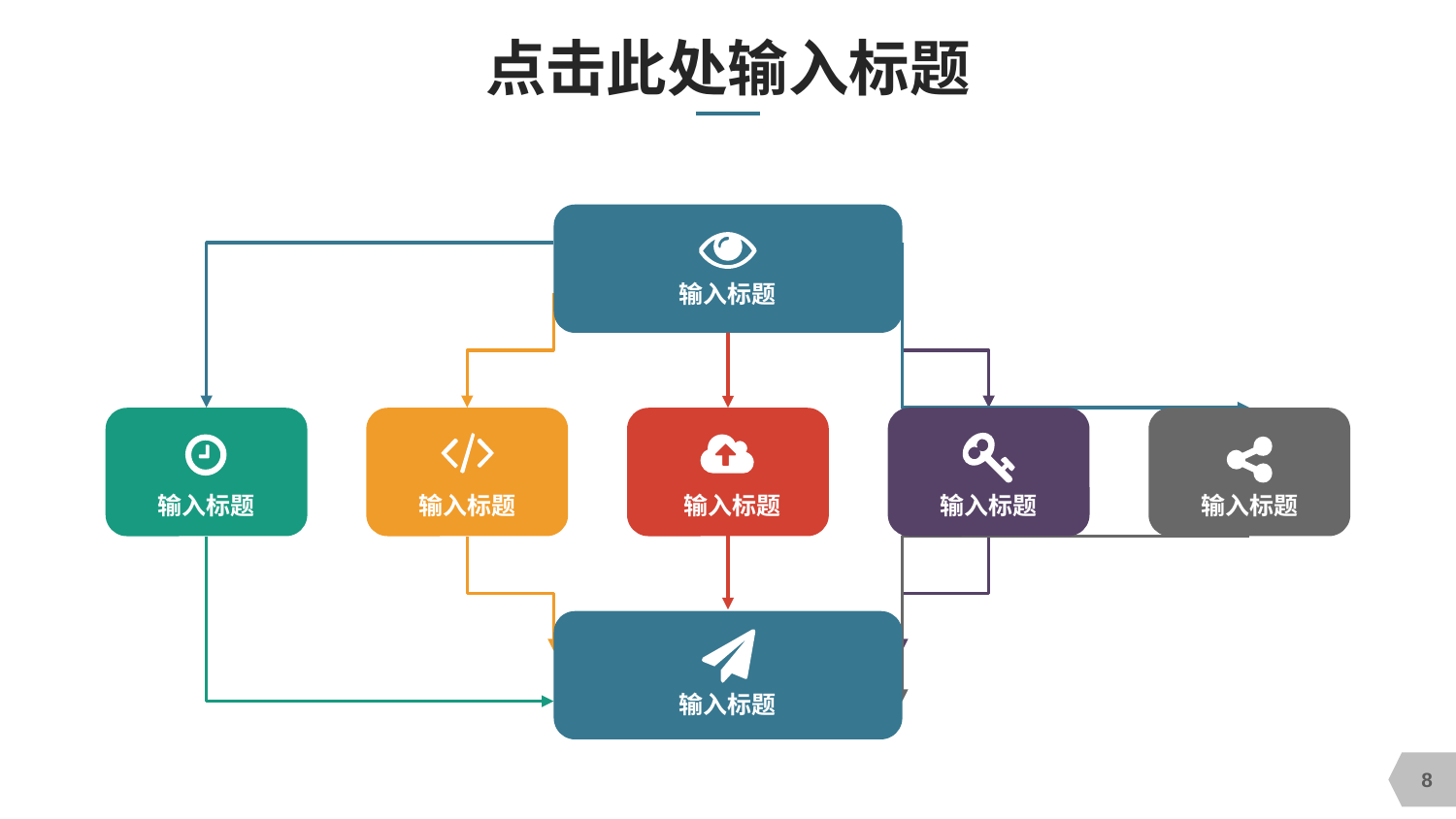

# 点击此处输入标题

输入标题

输入标题

输入标题

输入标题

输入标题

输入标题

输入标题

8